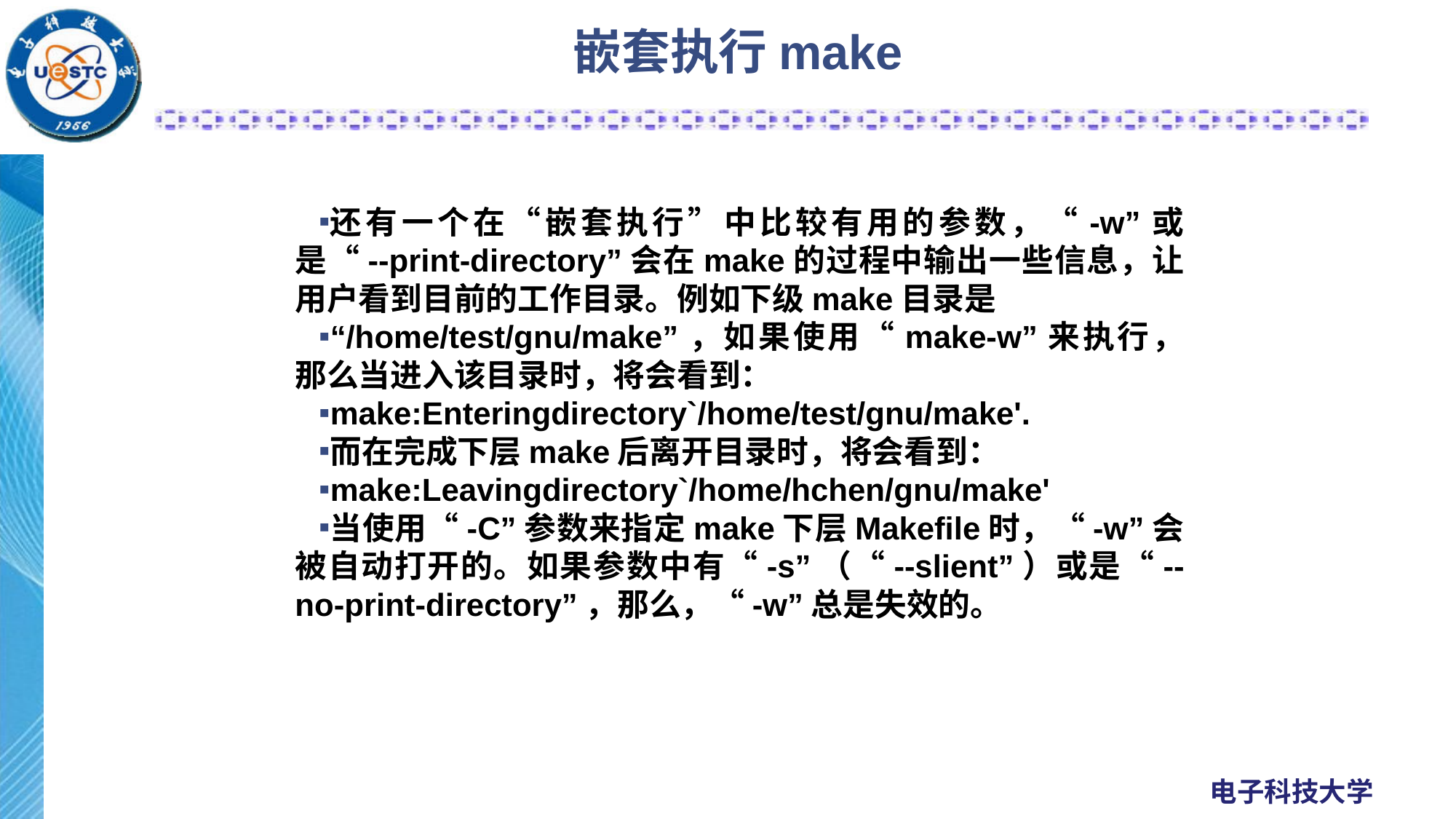

# 嵌套执行make
还有一个在“嵌套执行”中比较有用的参数，“-w”或是“--print-directory”会在make的过程中输出一些信息，让用户看到目前的工作目录。例如下级make目录是
“/home/test/gnu/make”，如果使用“make-w”来执行，那么当进入该目录时，将会看到：
make:Enteringdirectory`/home/test/gnu/make'.
而在完成下层make后离开目录时，将会看到：
make:Leavingdirectory`/home/hchen/gnu/make'
当使用“-C”参数来指定make下层Makefile时，“-w”会被自动打开的。如果参数中有“-s”（“--slient”）或是“--no-print-directory”，那么，“-w”总是失效的。